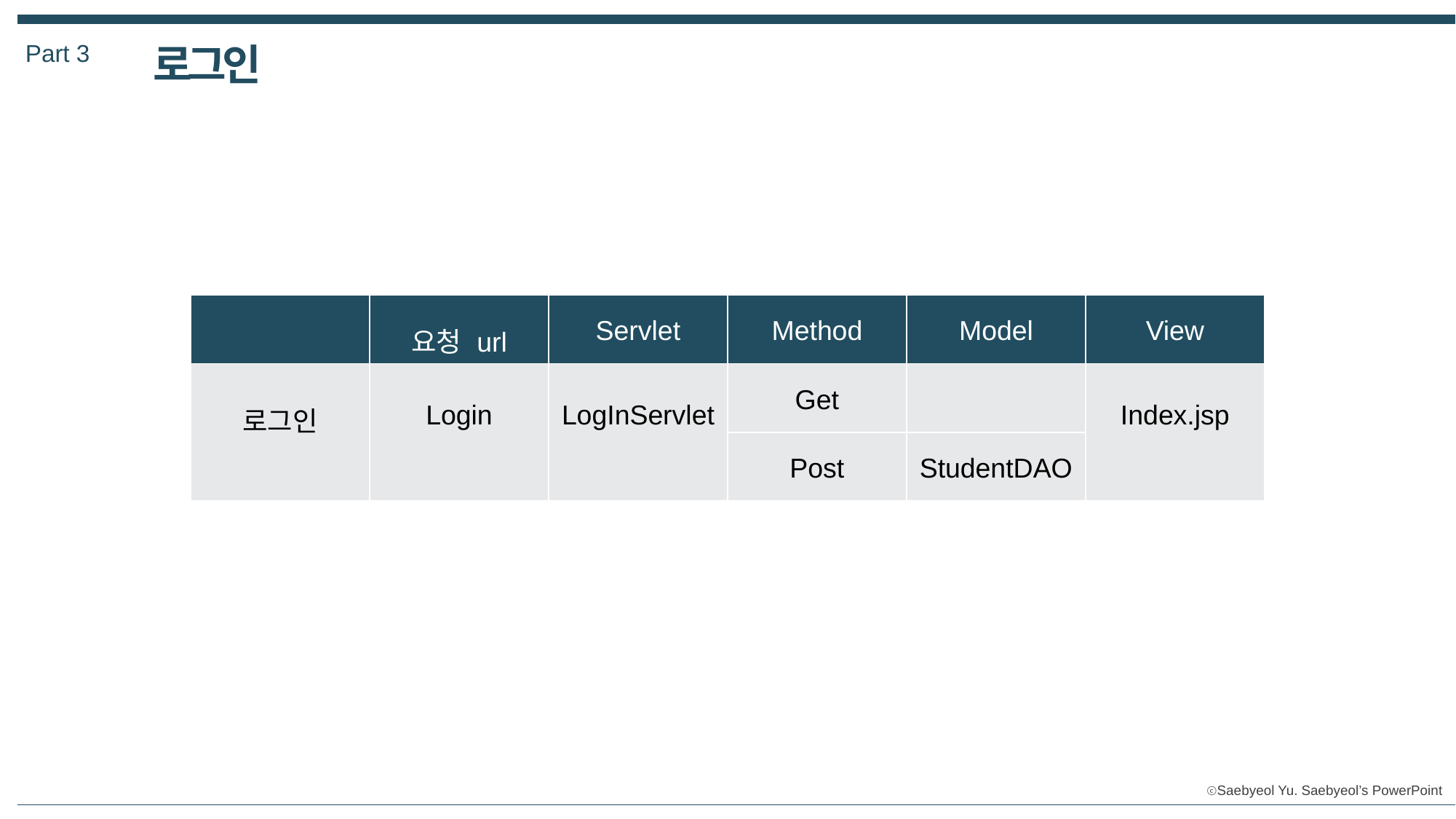

Part 3
로그인
|  | 요청 url | Servlet | Method | Model | View |
| --- | --- | --- | --- | --- | --- |
| 로그인 | Login | LogInServlet | Get |  | Index.jsp |
|  |  |  | Post | StudentDAO |  |